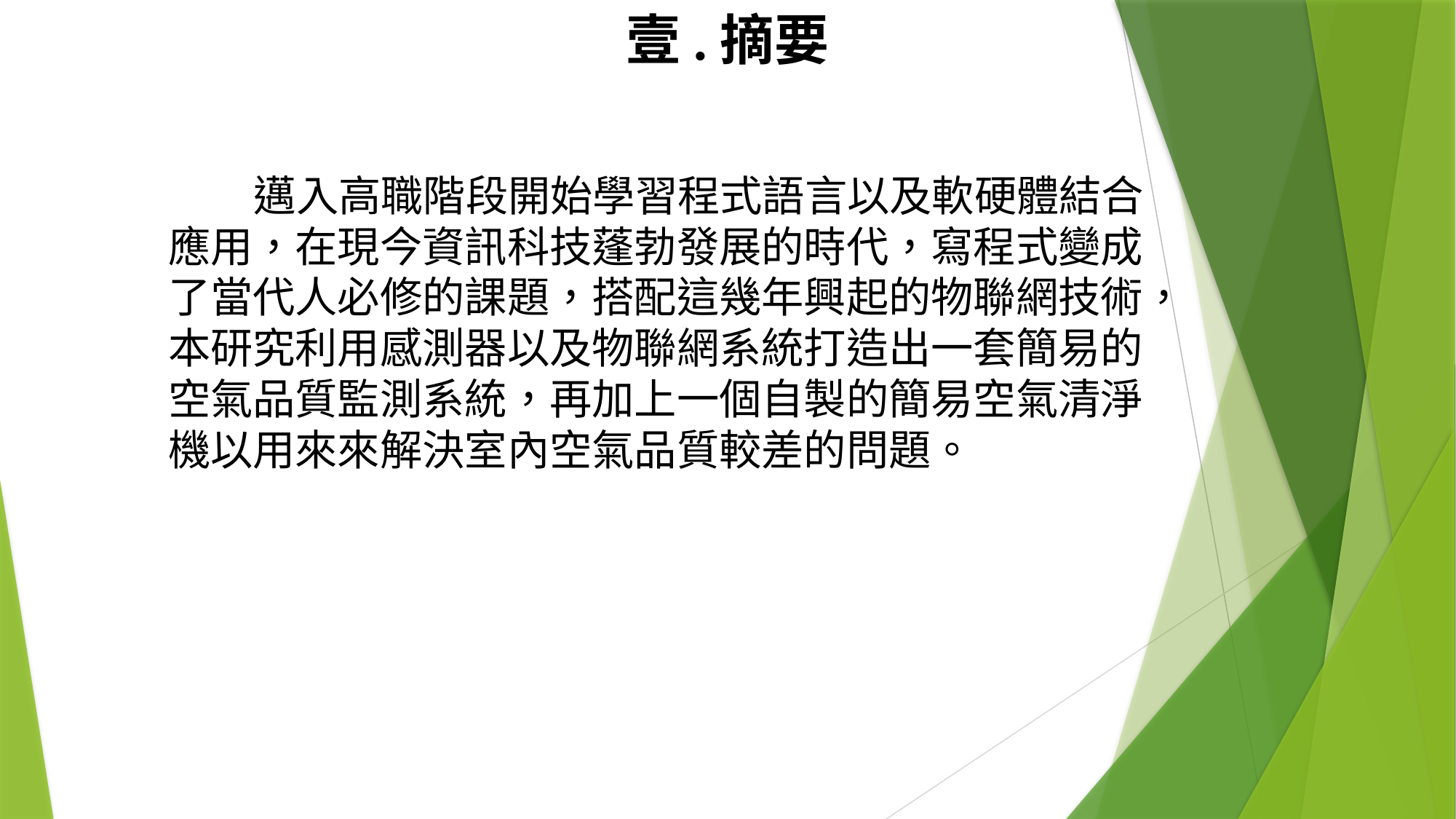

# 壹.摘要
        邁入高職階段開始學習程式語言以及軟硬體結合應用，在現今資訊科技蓬勃發展的時代，寫程式變成了當代人必修的課題，搭配這幾年興起的物聯網技術，本研究利用感測器以及物聯網系統打造出一套簡易的空氣品質監測系統，再加上一個自製的簡易空氣清淨機以用來來解決室內空氣品質較差的問題。